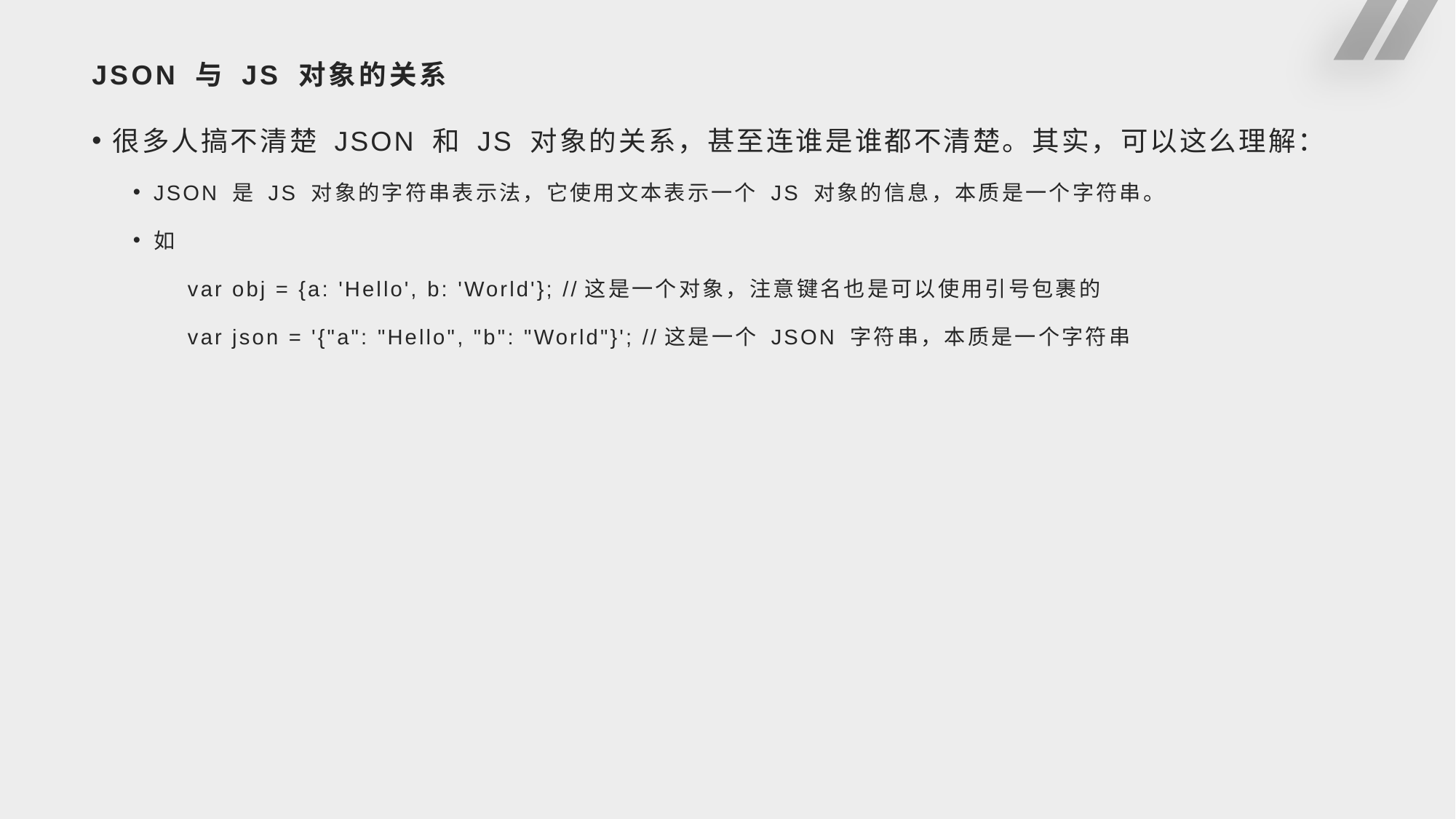

# JSON 与 JS 对象的关系
很多人搞不清楚 JSON 和 JS 对象的关系，甚至连谁是谁都不清楚。其实，可以这么理解：
JSON 是 JS 对象的字符串表示法，它使用文本表示一个 JS 对象的信息，本质是一个字符串。
如
var obj = {a: 'Hello', b: 'World'}; //这是一个对象，注意键名也是可以使用引号包裹的
var json = '{"a": "Hello", "b": "World"}'; //这是一个 JSON 字符串，本质是一个字符串